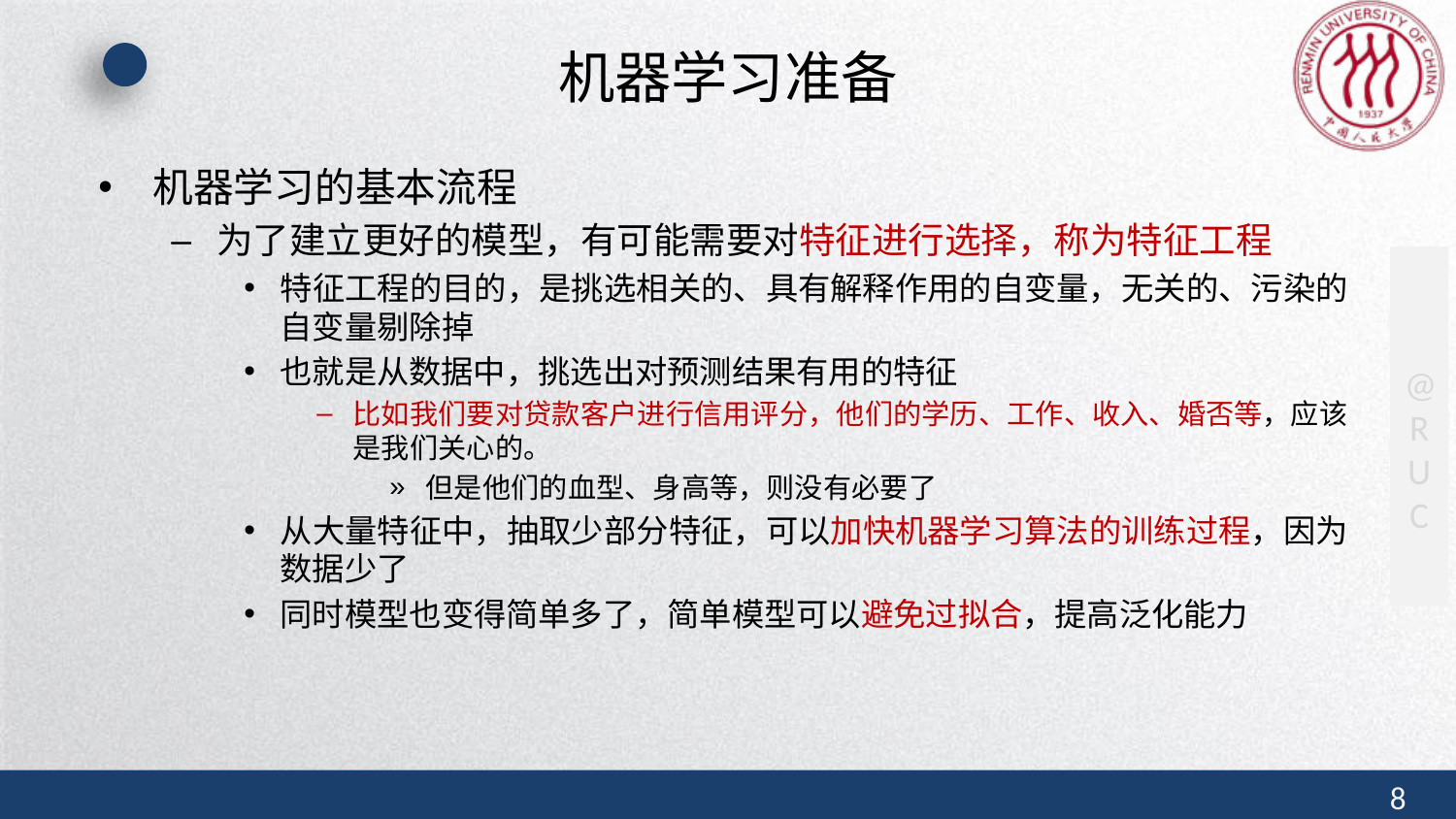

# 机器学习准备
机器学习的基本流程
为了建立更好的模型，有可能需要对特征进行选择，称为特征工程
特征工程的目的，是挑选相关的、具有解释作用的自变量，无关的、污染的自变量剔除掉
也就是从数据中，挑选出对预测结果有用的特征
比如我们要对贷款客户进行信用评分，他们的学历、工作、收入、婚否等，应该是我们关心的。
但是他们的血型、身高等，则没有必要了
从大量特征中，抽取少部分特征，可以加快机器学习算法的训练过程，因为数据少了
同时模型也变得简单多了，简单模型可以避免过拟合，提高泛化能力